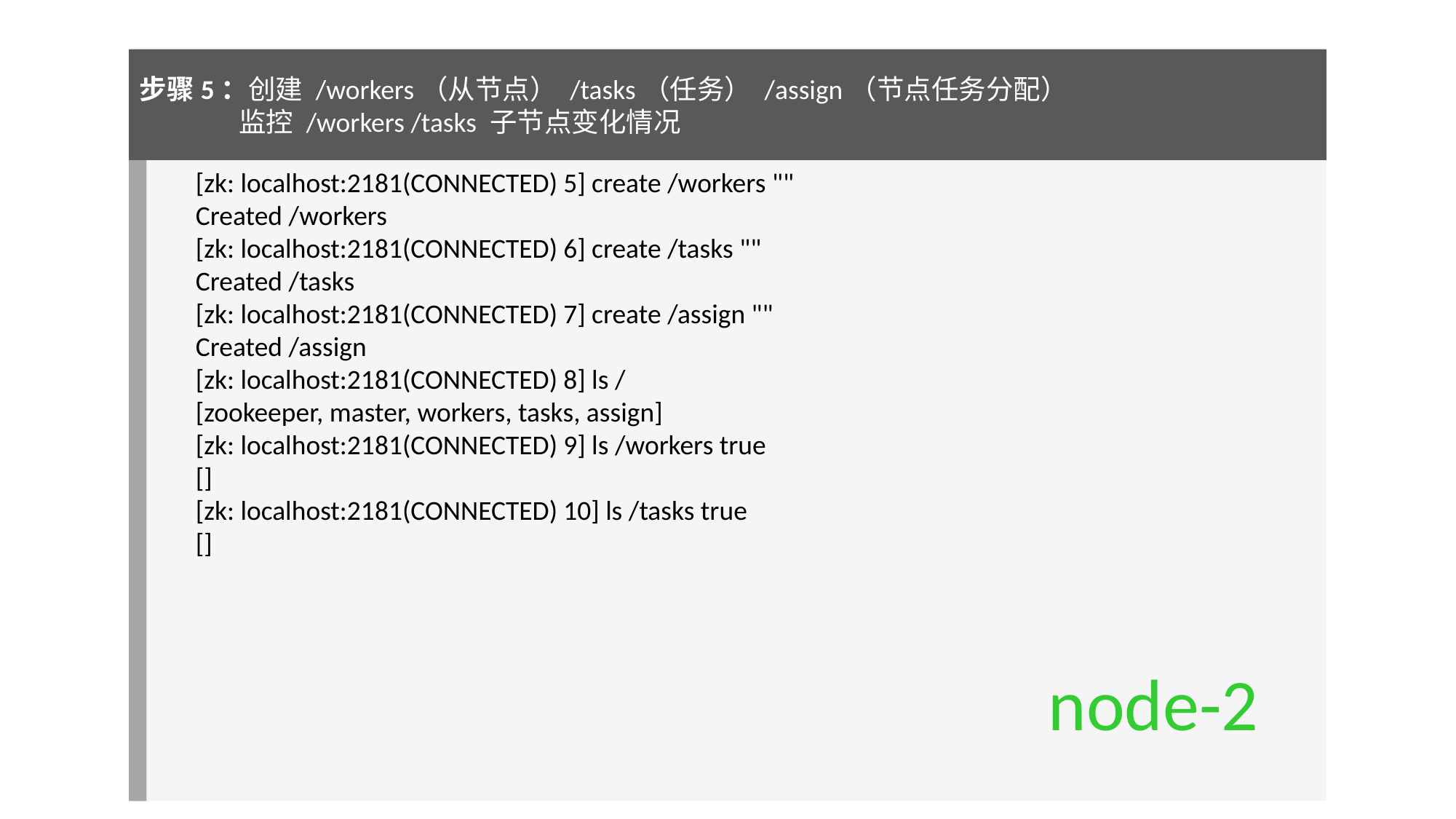

步骤5：创建 /workers（从节点） /tasks（任务） /assign（节点任务分配）
               监控 /workers /tasks 子节点变化情况

[zk: localhost:2181(CONNECTED) 5] create /workers ""
Created /workers
[zk: localhost:2181(CONNECTED) 6] create /tasks ""
Created /tasks
[zk: localhost:2181(CONNECTED) 7] create /assign ""
Created /assign
[zk: localhost:2181(CONNECTED) 8] ls /
[zookeeper, master, workers, tasks, assign]
[zk: localhost:2181(CONNECTED) 9] ls /workers true
[]
[zk: localhost:2181(CONNECTED) 10] ls /tasks true
[]
node-2